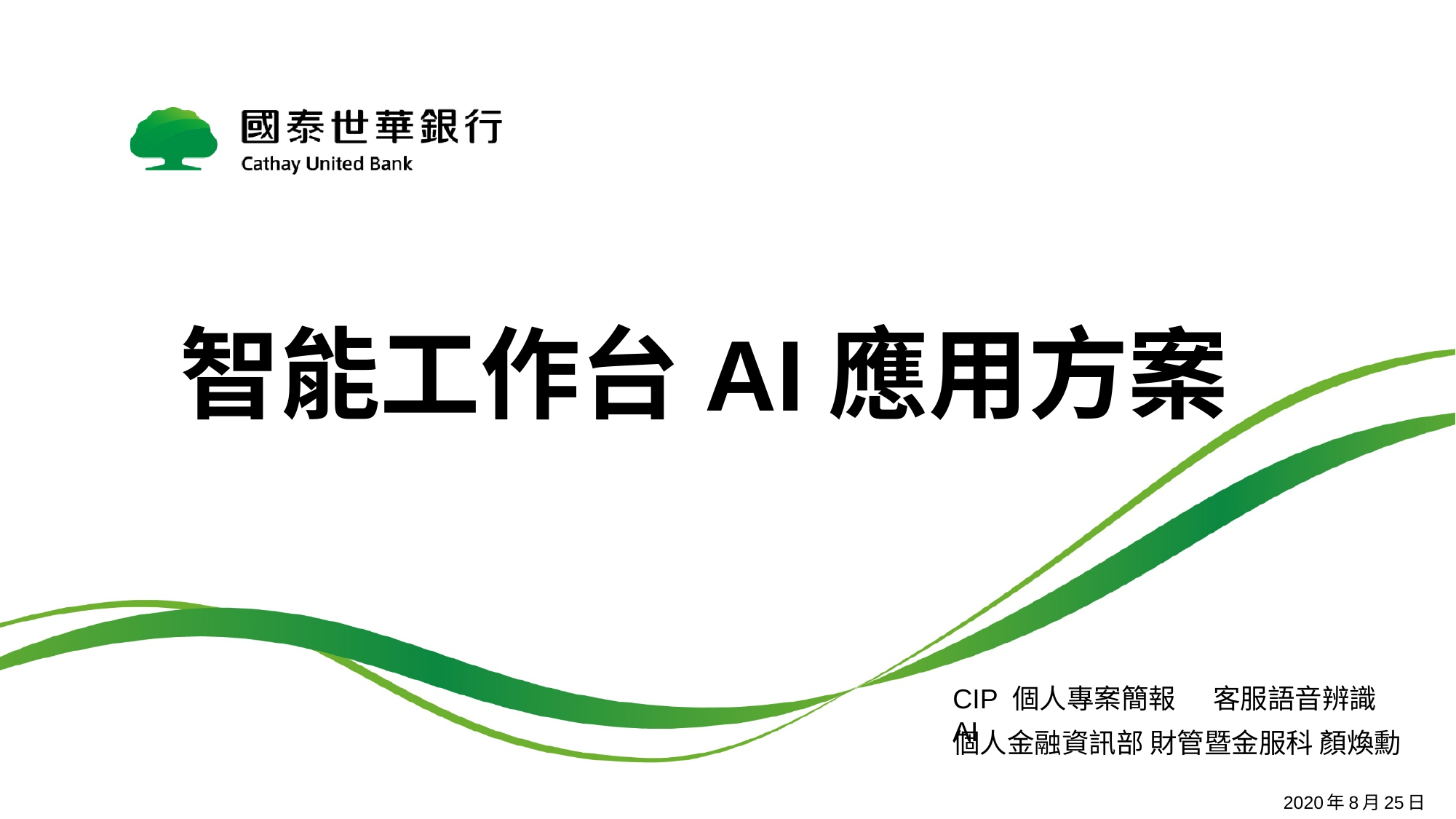

# 智能工作台AI應用方案
CIP 個人專案簡報      客服語音辨識AI
個人金融資訊部 財管暨金服科 顏煥勳
2020年8月25日